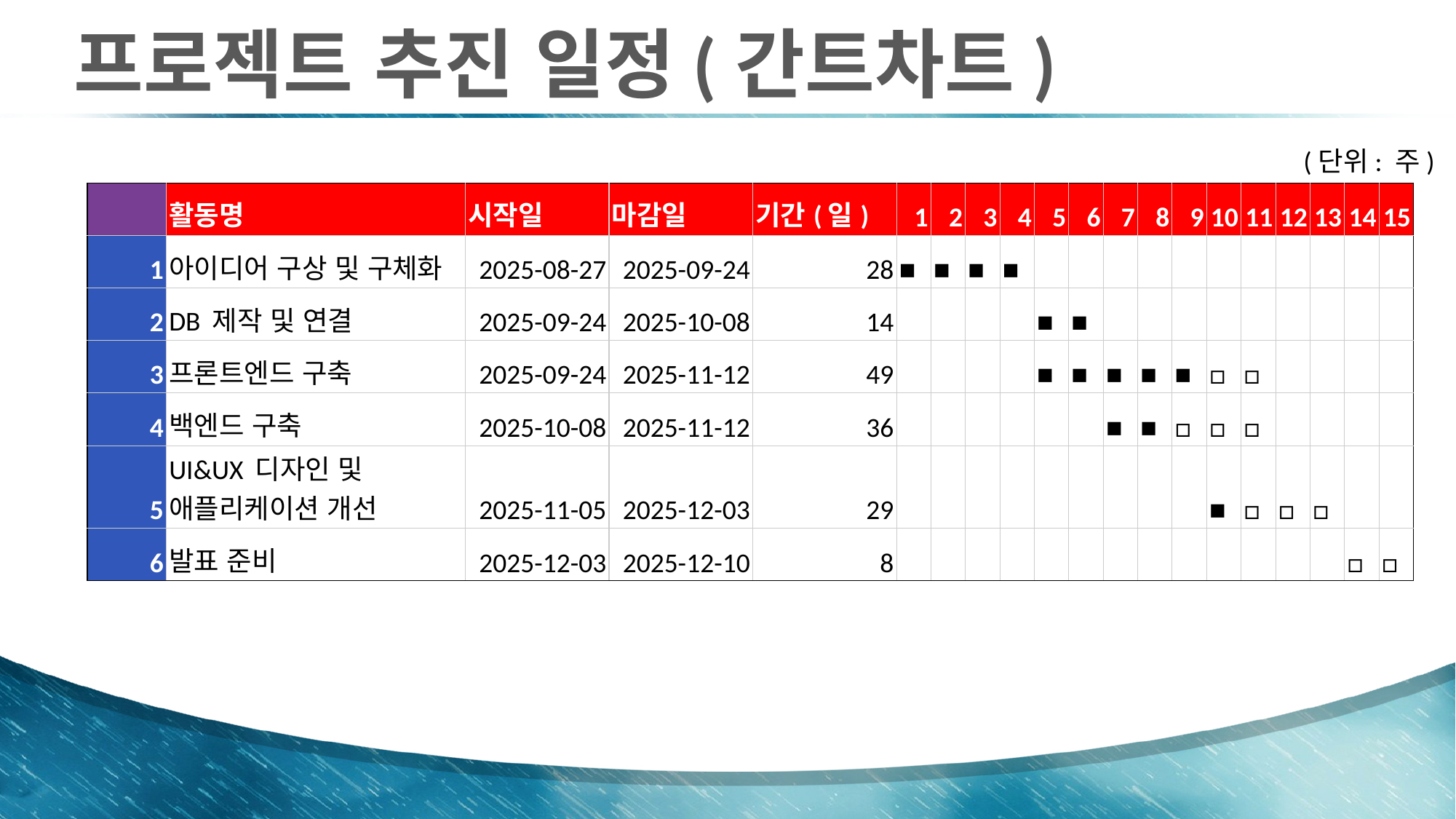

# 프로젝트 추진 일정(간트차트)
(단위: 주)
|  | 활동명 | 시작일 | 마감일 | 기간(일) | 1 | 2 | 3 | 4 | 5 | 6 | 7 | 8 | 9 | 10 | 11 | 12 | 13 | 14 | 15 |
| --- | --- | --- | --- | --- | --- | --- | --- | --- | --- | --- | --- | --- | --- | --- | --- | --- | --- | --- | --- |
| 1 | 아이디어 구상 및 구체화 | 2025-08-27 | 2025-09-24 | 28 | ■ | ■ | ■ | ■ |  |  |  |  |  |  |  |  |  |  |  |
| 2 | DB 제작 및 연결 | 2025-09-24 | 2025-10-08 | 14 |  |  |  |  | ■ | ■ |  |  |  |  |  |  |  |  |  |
| 3 | 프론트엔드 구축 | 2025-09-24 | 2025-11-12 | 49 |  |  |  |  | ■ | ■ | ■ | ■ | ■ | □ | □ |  |  |  |  |
| 4 | 백엔드 구축 | 2025-10-08 | 2025-11-12 | 36 |  |  |  |  |  |  | ■ | ■ | □ | □ | □ |  |  |  |  |
| 5 | UI&UX 디자인 및 애플리케이션 개선 | 2025-11-05 | 2025-12-03 | 29 |  |  |  |  |  |  |  |  |  | ■ | □ | □ | □ |  |  |
| 6 | 발표 준비 | 2025-12-03 | 2025-12-10 | 8 |  |  |  |  |  |  |  |  |  |  |  |  |  | □ | □ |